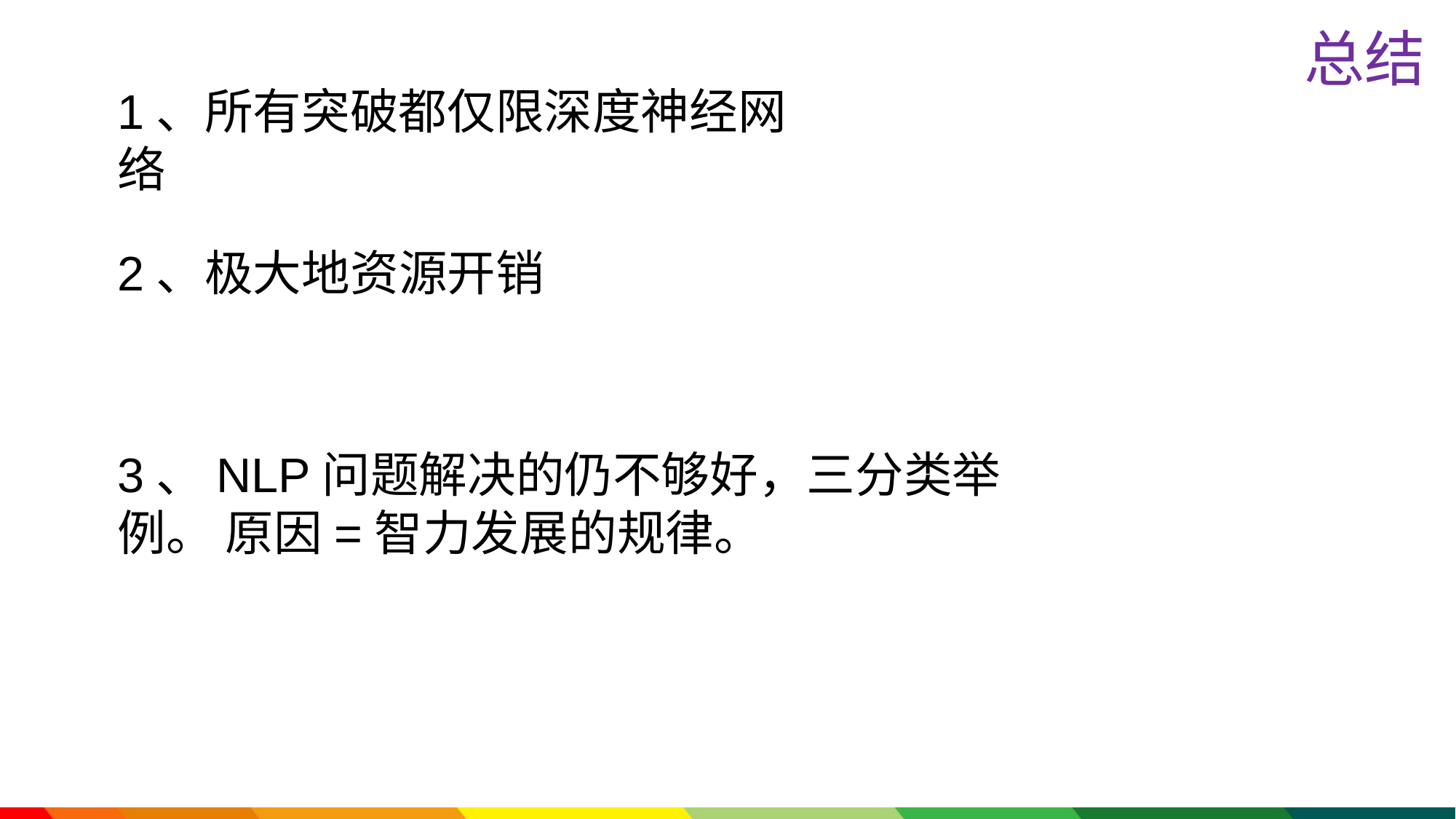

总结
# 1、所有突破都仅限深度神经网络
2、极大地资源开销

3、NLP问题解决的仍不够好，三分类举例。 原因=智力发展的规律。